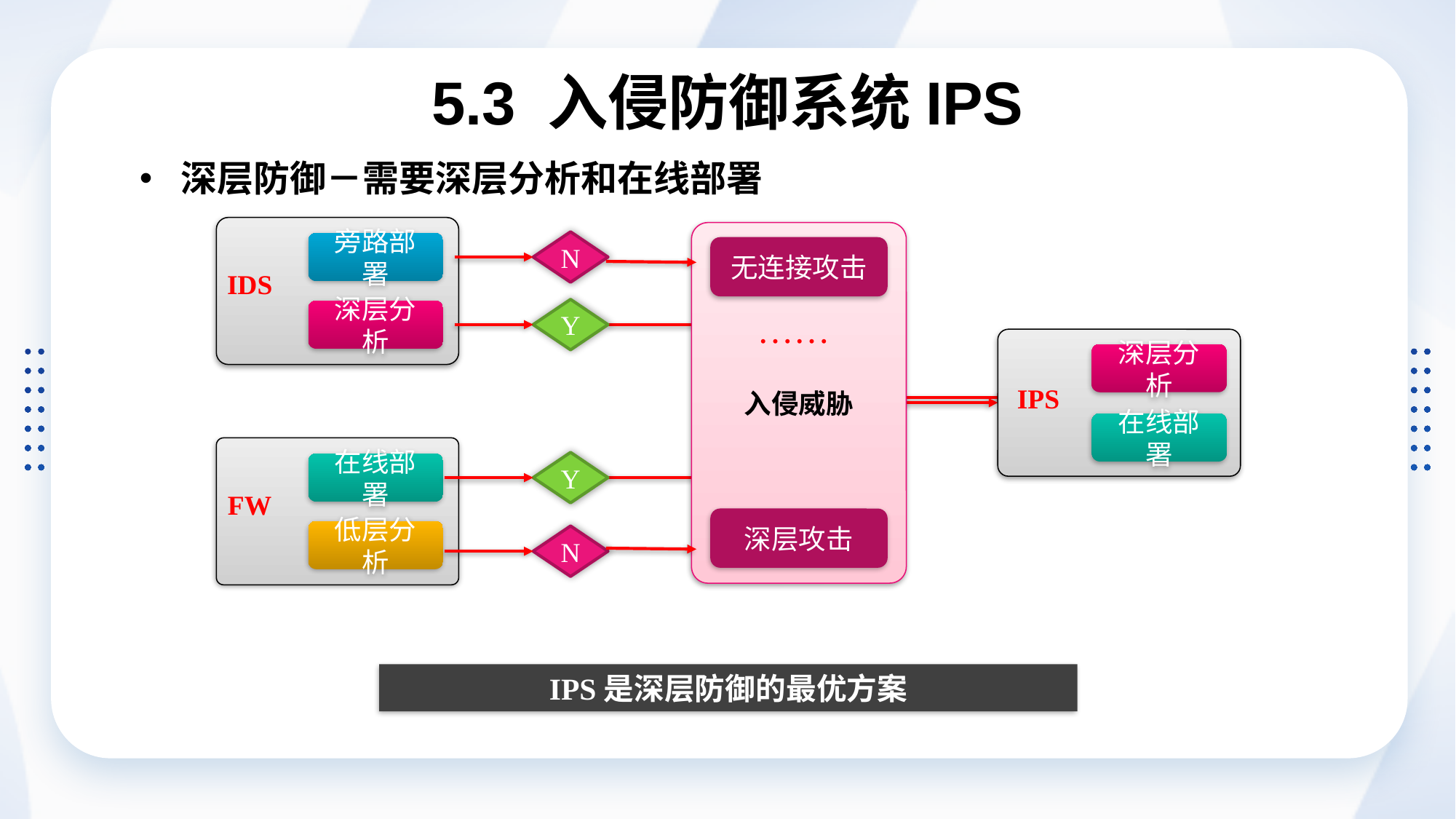

# 5.3 入侵防御系统IPS
深层防御－需要深层分析和在线部署

入侵威胁
N
旁路部署
无连接攻击
IDS
Y
深层分析
……

深层分析
IPS
在线部署

Y
在线部署
FW
深层攻击
低层分析
N
IPS是深层防御的最优方案